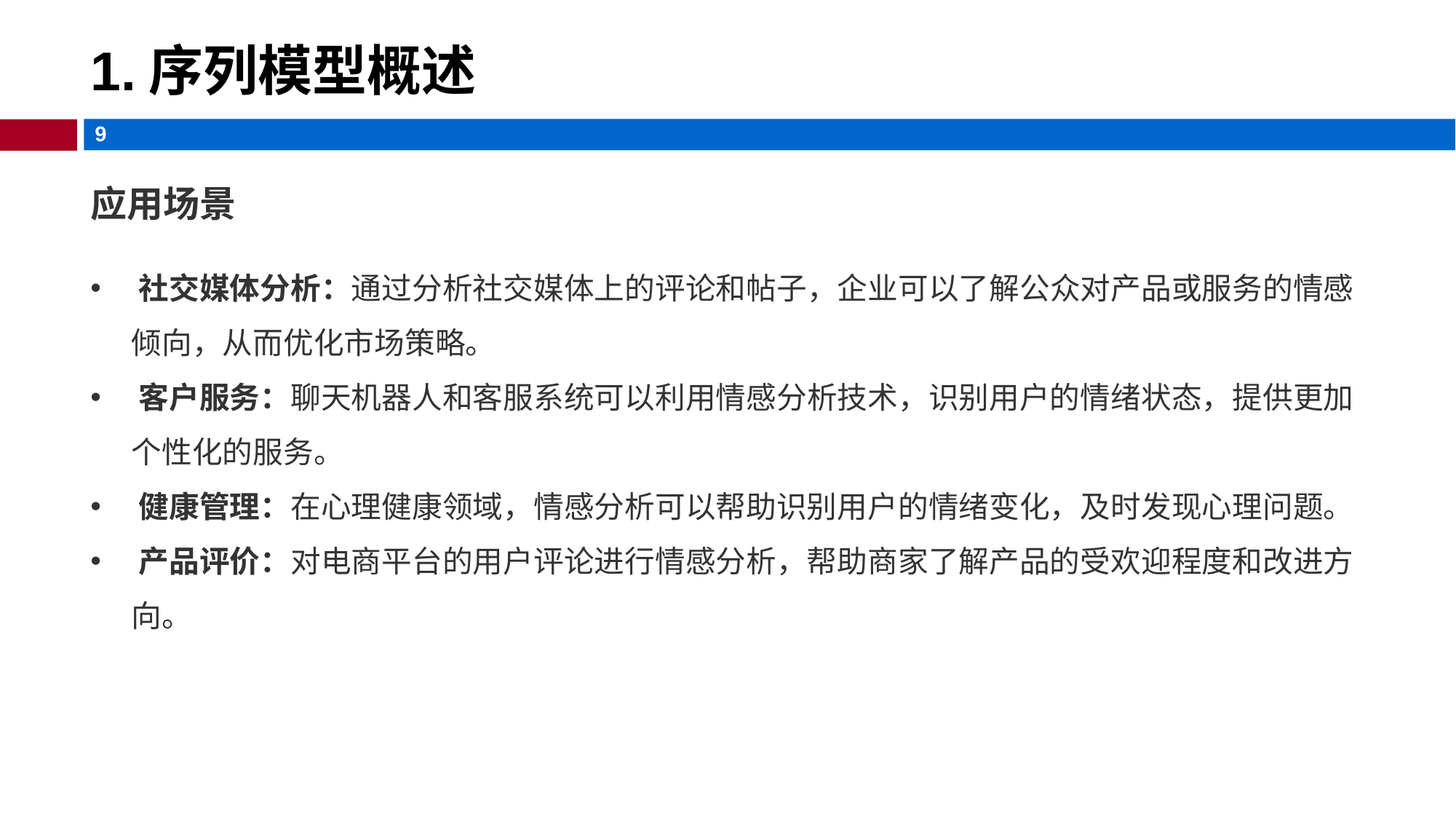

# 1.序列模型概述
应用场景
‌社交媒体分析‌：通过分析社交媒体上的评论和帖子，企业可以了解公众对产品或服务的情感倾向，从而优化市场策略‌。
‌客户服务‌：聊天机器人和客服系统可以利用情感分析技术，识别用户的情绪状态，提供更加个性化的服务‌。
‌健康管理‌：在心理健康领域，情感分析可以帮助识别用户的情绪变化，及时发现心理问题‌。
‌产品评价‌：对电商平台的用户评论进行情感分析，帮助商家了解产品的受欢迎程度和改进方向‌。